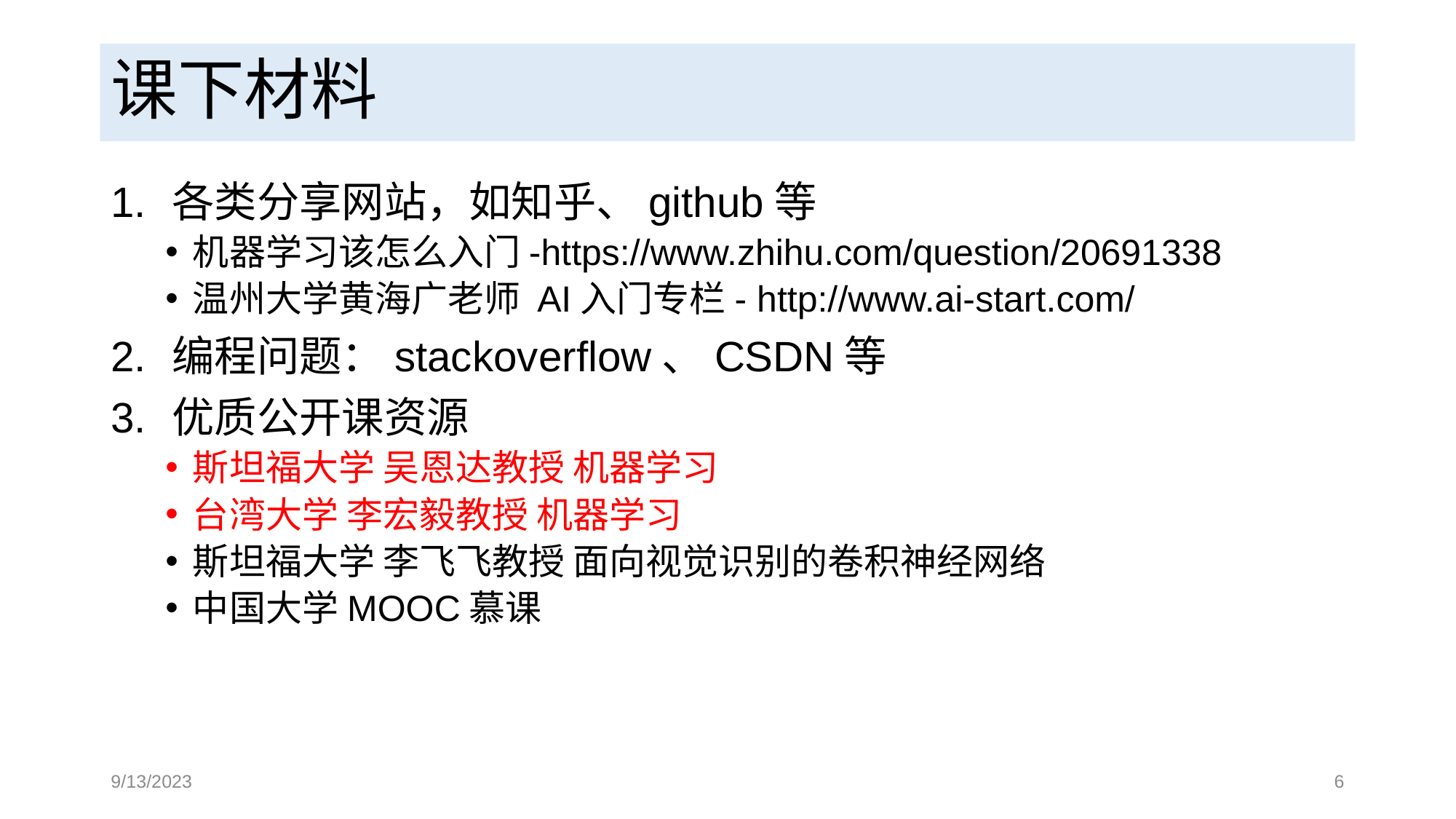

# 课下材料

各类分享网站，如知乎、github等
机器学习该怎么入门-https://www.zhihu.com/question/20691338
温州大学黄海广老师 AI入门专栏- http://www.ai-start.com/
编程问题：stackoverflow、CSDN等
优质公开课资源
斯坦福大学 吴恩达教授 机器学习
台湾大学 李宏毅教授 机器学习
斯坦福大学 李飞飞教授 面向视觉识别的卷积神经网络
中国大学MOOC慕课
9/13/2023
6